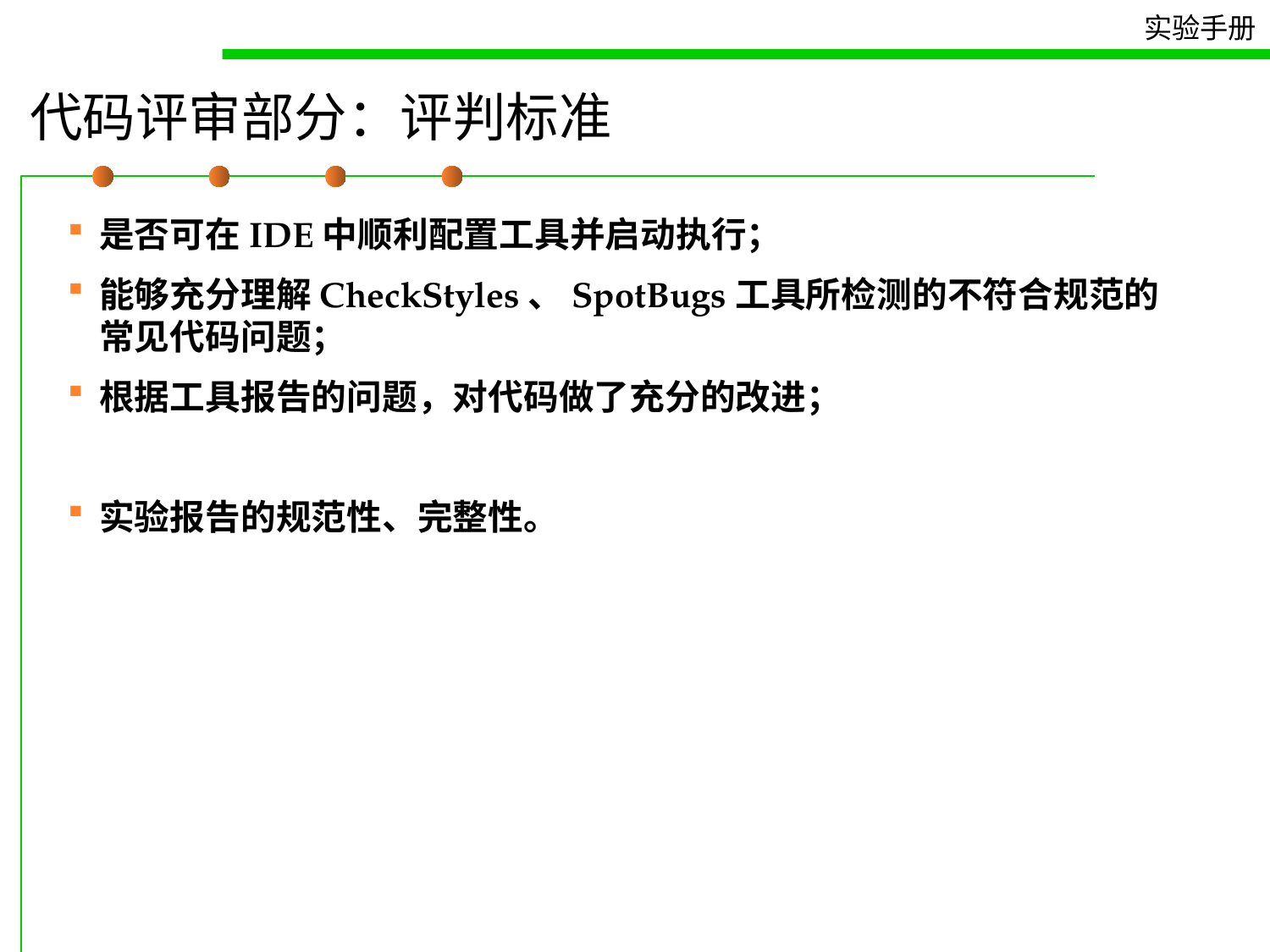

# 代码评审部分：评判标准
是否可在IDE中顺利配置工具并启动执行；
能够充分理解CheckStyles、SpotBugs工具所检测的不符合规范的常见代码问题；
根据工具报告的问题，对代码做了充分的改进；

实验报告的规范性、完整性。